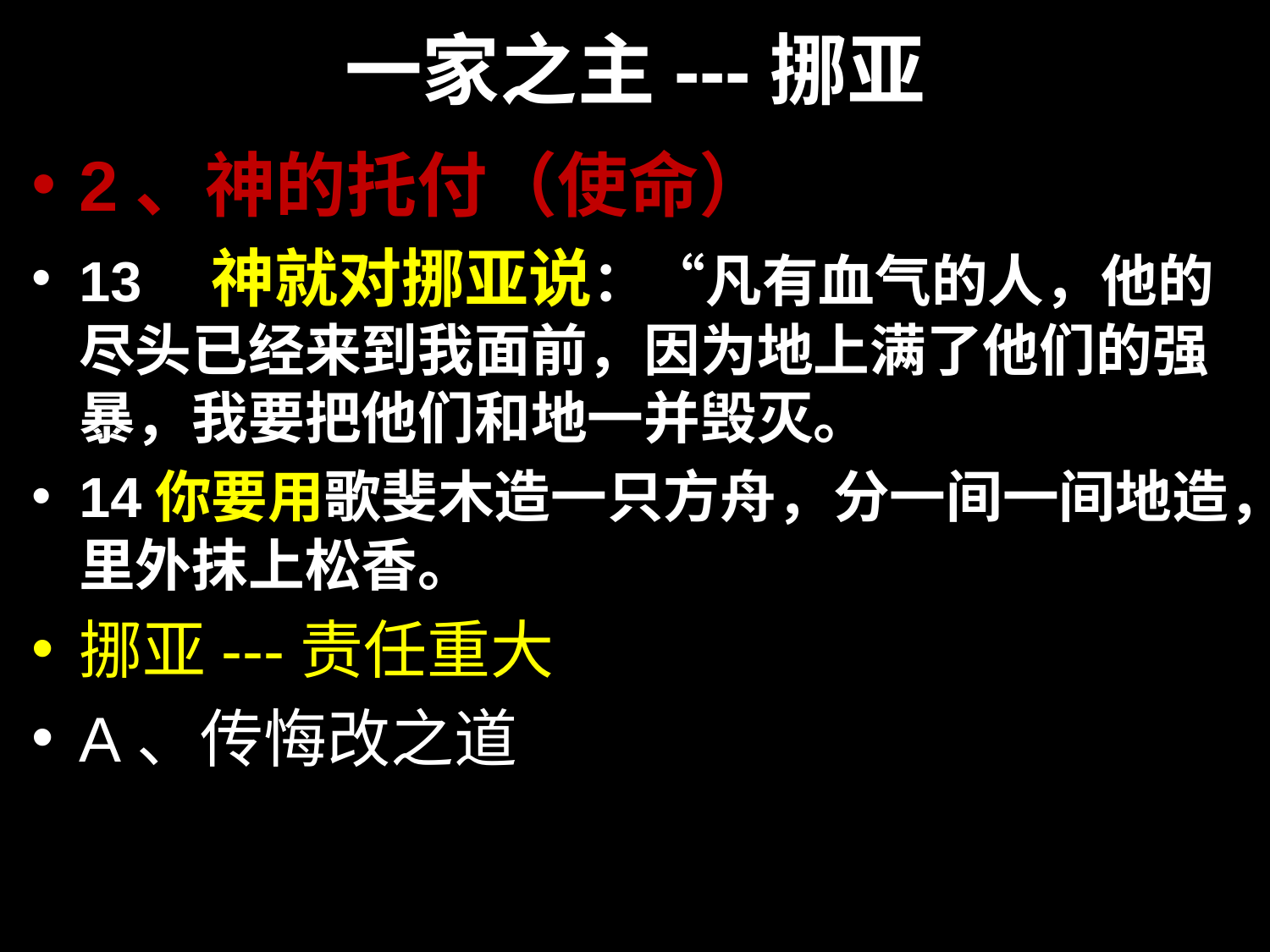

# 一家之主---挪亚
2、神的托付（使命）
13　神就对挪亚说：“凡有血气的人，他的尽头已经来到我面前，因为地上满了他们的强暴，我要把他们和地一并毁灭。
14你要用歌斐木造一只方舟，分一间一间地造，里外抹上松香。
挪亚---责任重大
A、传悔改之道

13